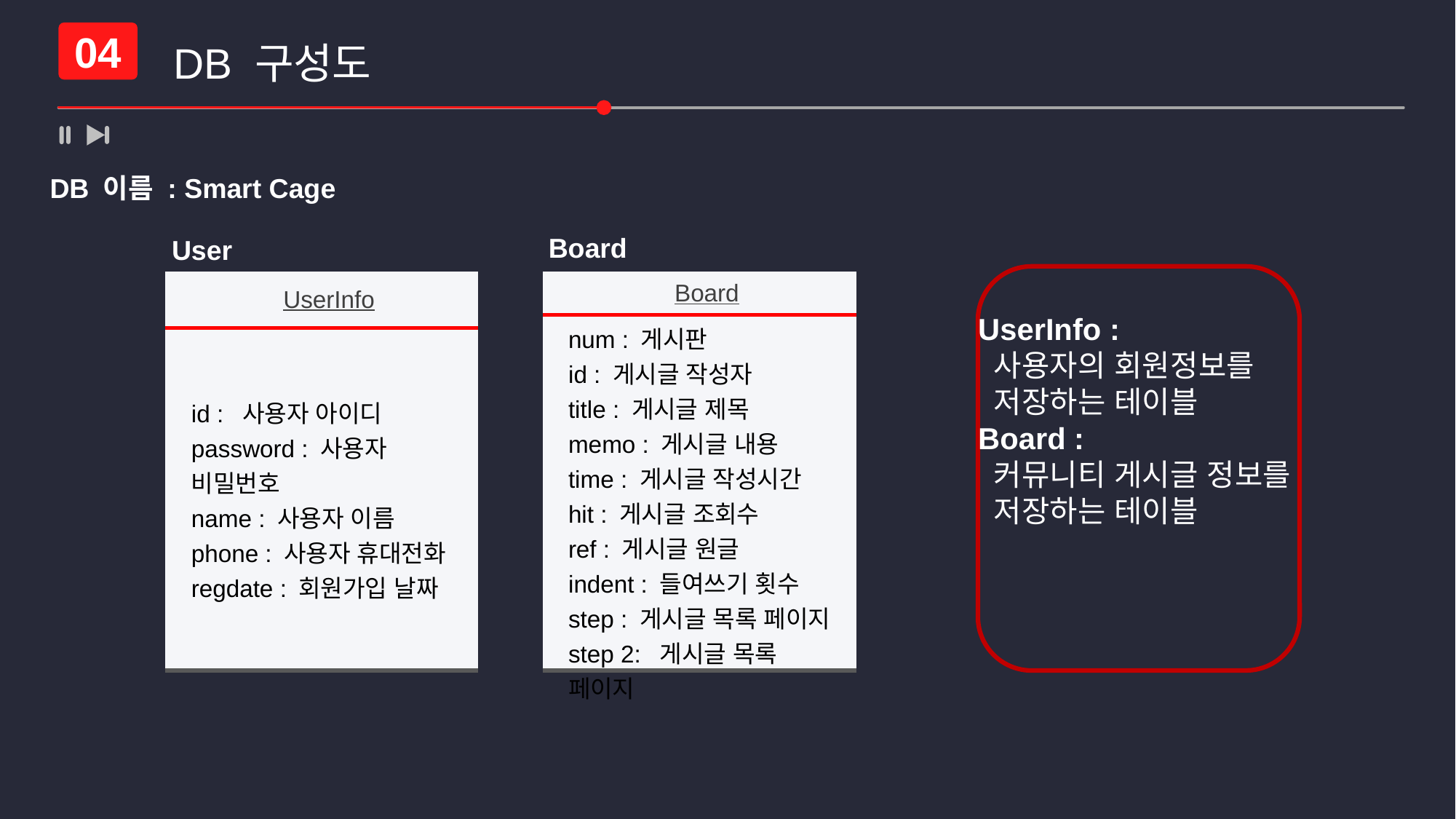

DB 구성도
04

DB 이름 : Smart Cage
Board
User

| UserInfo |
| --- |
| id : 사용자 아이디 password : 사용자 비밀번호 name : 사용자 이름 phone : 사용자 휴대전화 regdate : 회원가입 날짜 |
| Board |
| --- |
| num : 게시판 id : 게시글 작성자 title : 게시글 제목 memo : 게시글 내용 time : 게시글 작성시간 hit : 게시글 조회수 ref : 게시글 원글 indent : 들여쓰기 횟수 step : 게시글 목록 페이지 step 2: 게시글 목록 페이지 |
UserInfo :
 사용자의 회원정보를
 저장하는 테이블
Board :
 커뮤니티 게시글 정보를
 저장하는 테이블